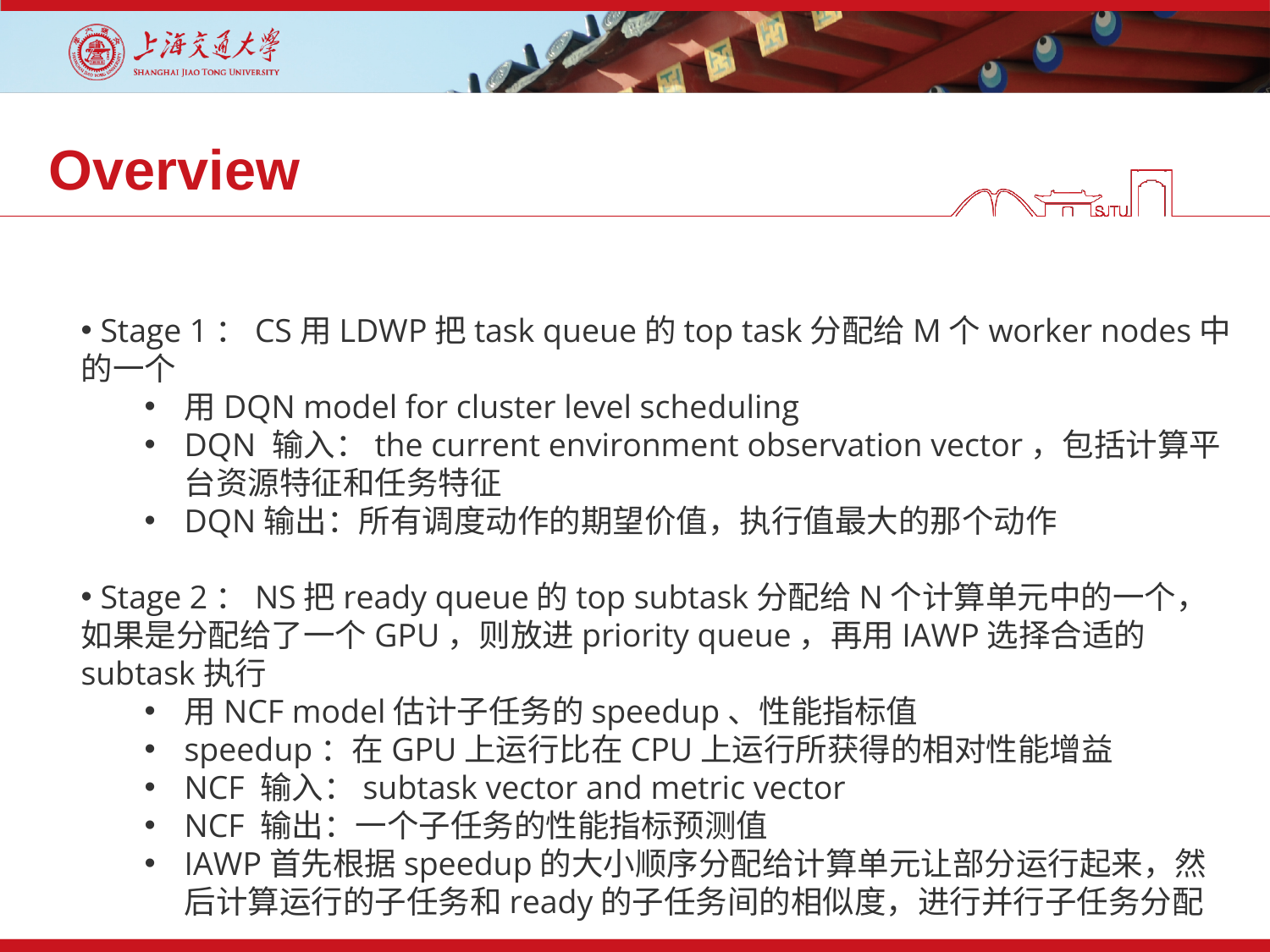

# Overview
 Stage 1：CS用LDWP把task queue的top task分配给M个worker nodes中的一个
用DQN model for cluster level scheduling
DQN 输入：the current environment observation vector，包括计算平台资源特征和任务特征
DQN输出：所有调度动作的期望价值，执行值最大的那个动作

 Stage 2：NS把ready queue的top subtask分配给N个计算单元中的一个，如果是分配给了一个GPU，则放进priority queue，再用IAWP选择合适的subtask执行
用NCF model估计子任务的speedup、性能指标值
speedup：在GPU上运行比在CPU上运行所获得的相对性能增益
NCF 输入：subtask vector and metric vector
NCF 输出：一个子任务的性能指标预测值
IAWP首先根据speedup的大小顺序分配给计算单元让部分运行起来，然后计算运行的子任务和ready的子任务间的相似度，进行并行子任务分配